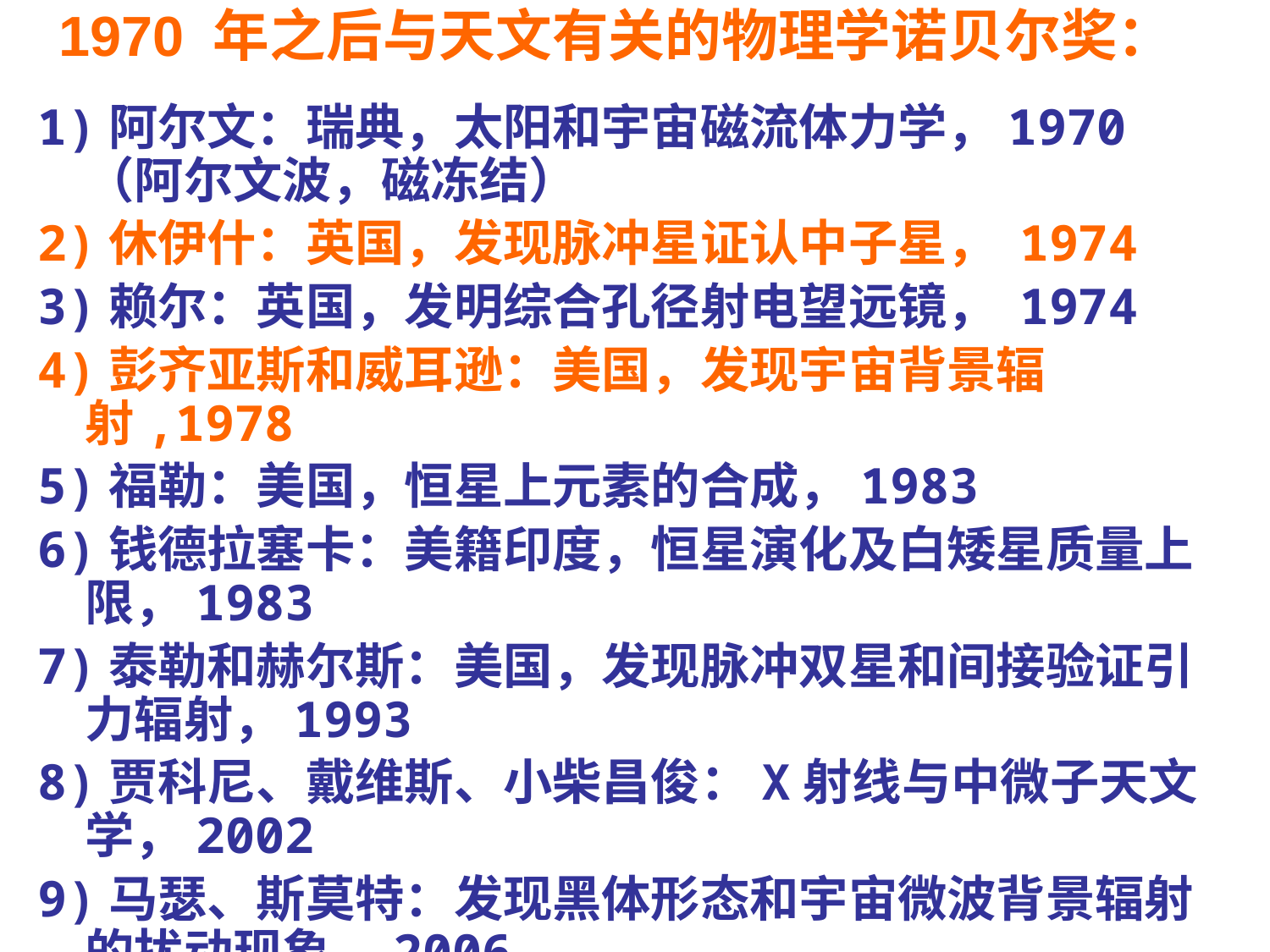

# 1970 年之后与天文有关的物理学诺贝尔奖：
1)阿尔文：瑞典，太阳和宇宙磁流体力学，1970 （阿尔文波，磁冻结）
2)休伊什：英国，发现脉冲星证认中子星， 1974
3)赖尔：英国，发明综合孔径射电望远镜， 1974
4)彭齐亚斯和威耳逊：美国，发现宇宙背景辐射,1978
5)福勒：美国，恒星上元素的合成，1983
6)钱德拉塞卡：美籍印度，恒星演化及白矮星质量上限，1983
7)泰勒和赫尔斯：美国，发现脉冲双星和间接验证引力辐射，1993
8)贾科尼、戴维斯、小柴昌俊：X射线与中微子天文学，2002
9)马瑟、斯莫特：发现黑体形态和宇宙微波背景辐射的扰动现象，2006